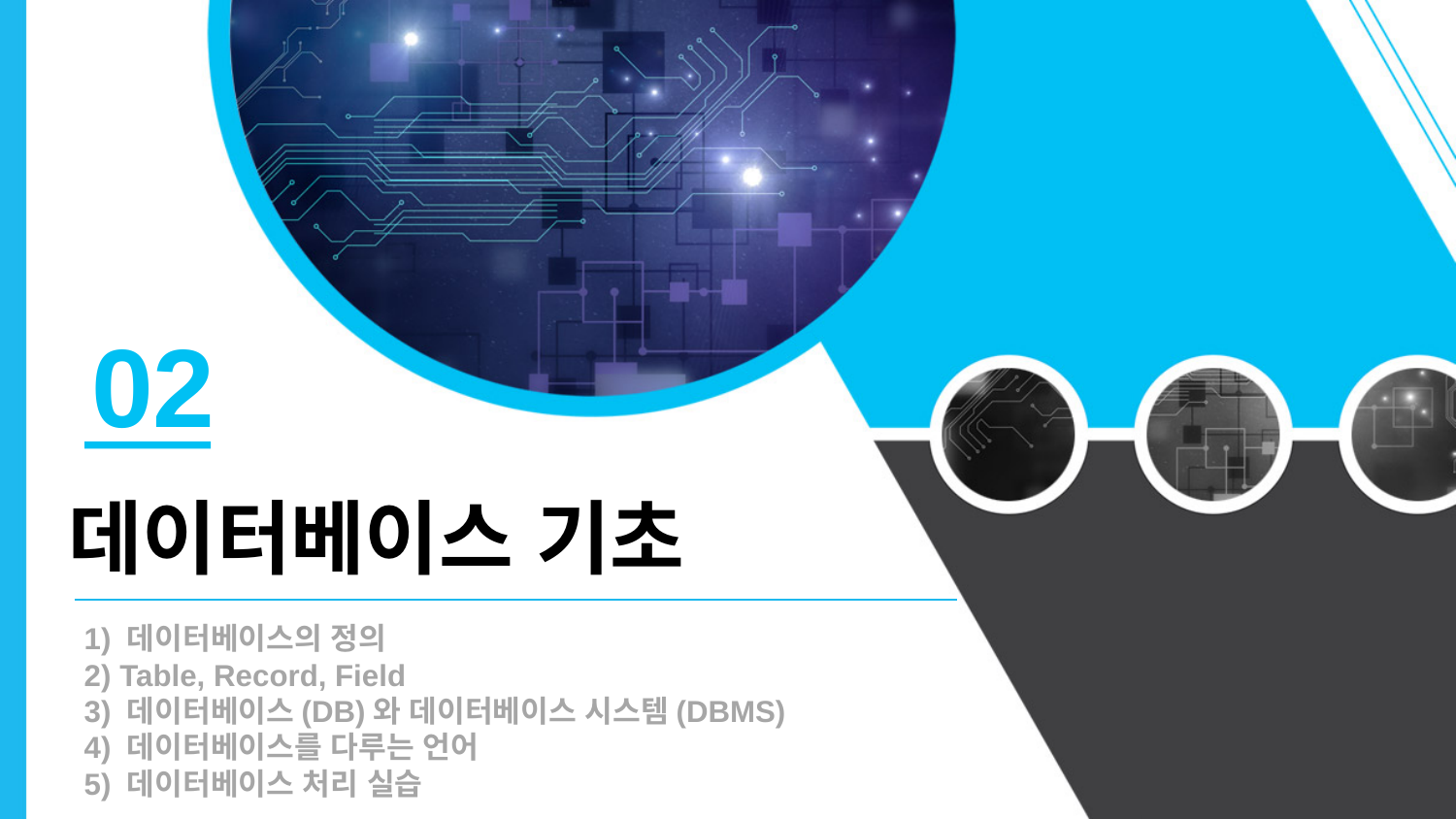

02

데이터베이스 기초
1) 데이터베이스의 정의
2) Table, Record, Field
3) 데이터베이스(DB)와 데이터베이스 시스템(DBMS)
4) 데이터베이스를 다루는 언어
5) 데이터베이스 처리 실습